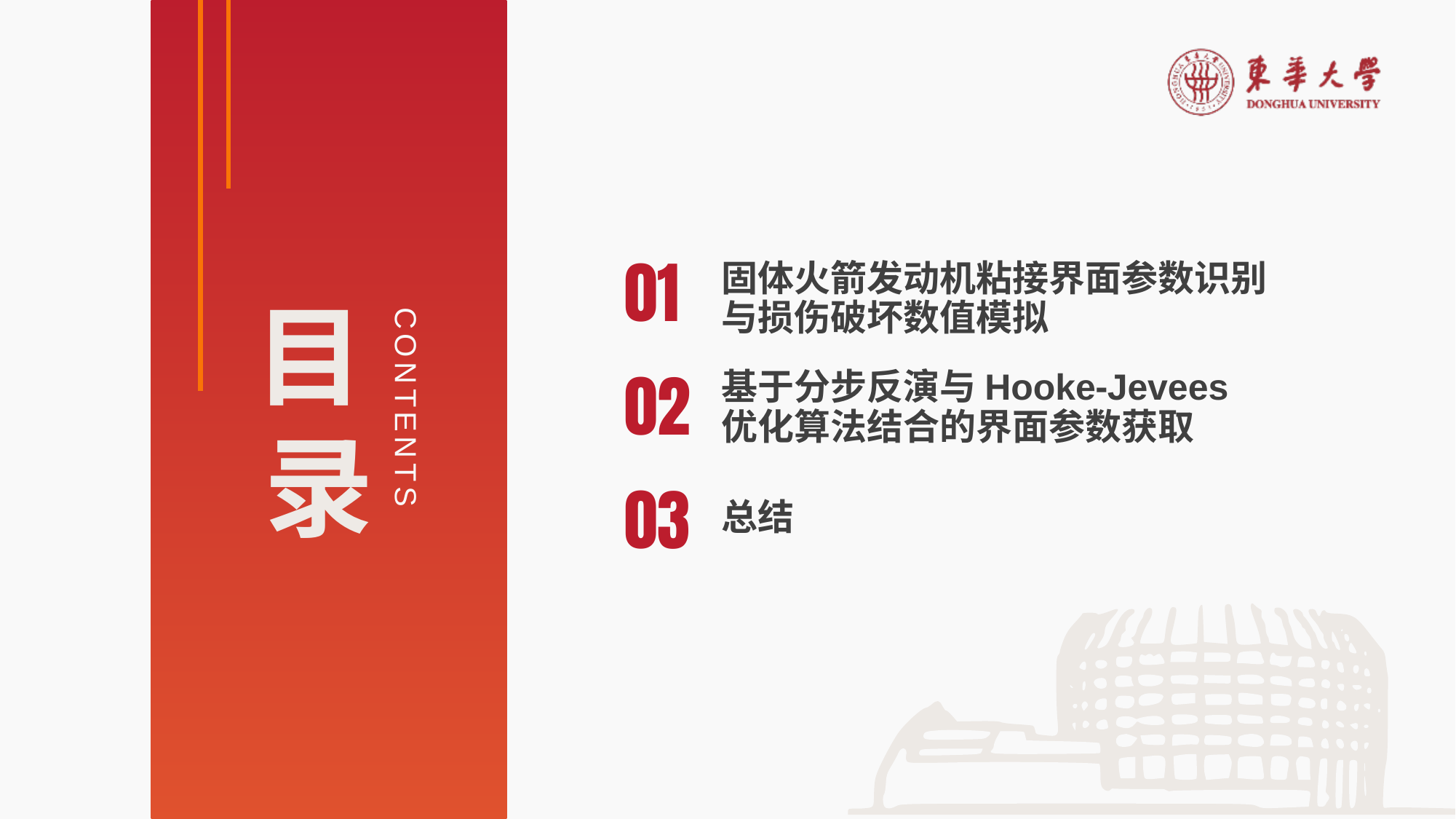

固体火箭发动机粘接界面参数识别与损伤破坏数值模拟
01
基于分步反演与Hooke⁃Jevees优化算法结合的界面参数获取
02
03
总结